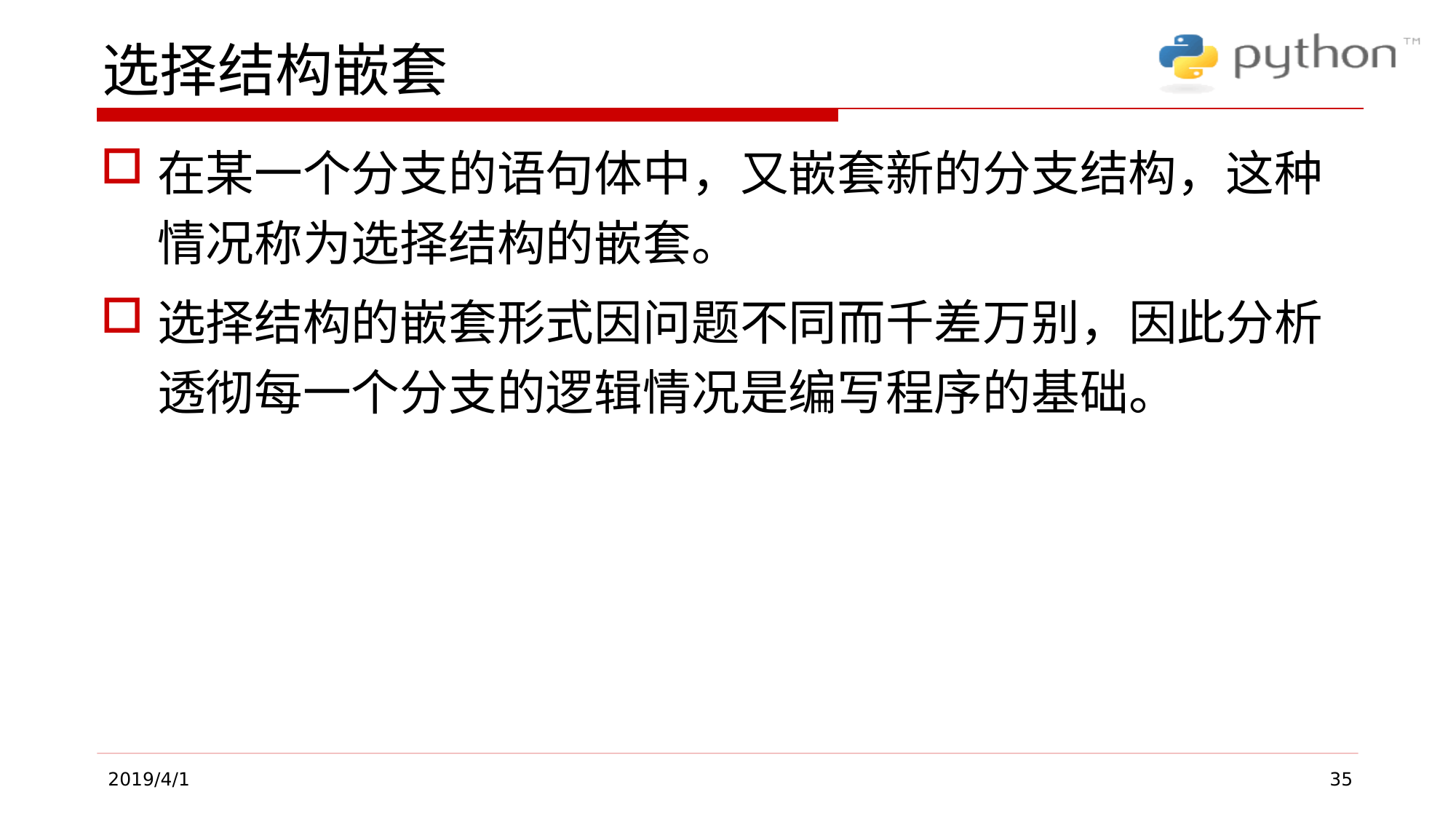

# 选择结构嵌套
在某一个分支的语句体中，又嵌套新的分支结构，这种情况称为选择结构的嵌套。
选择结构的嵌套形式因问题不同而千差万别，因此分析透彻每一个分支的逻辑情况是编写程序的基础。
35
2019/4/1